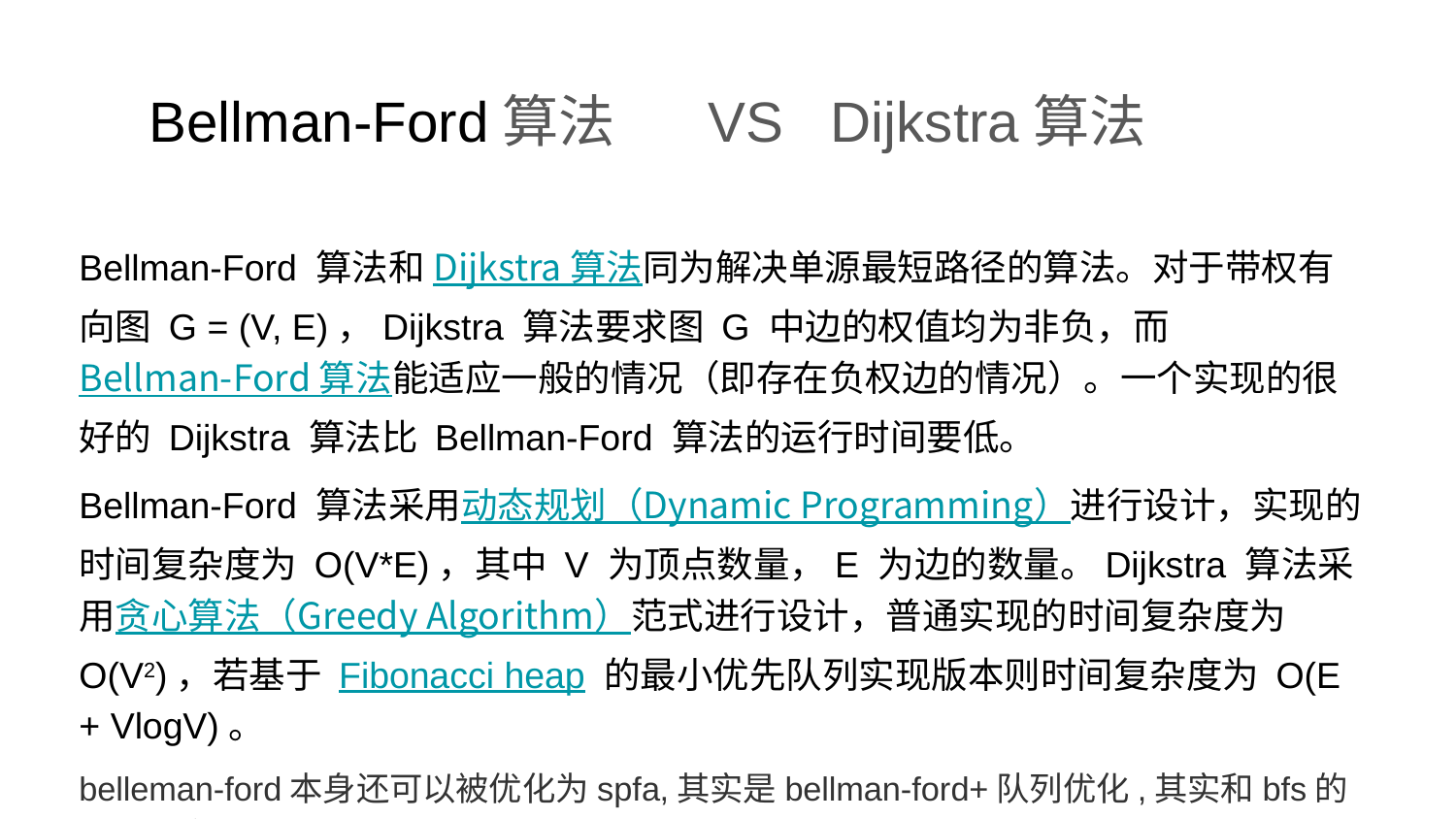

# Bellman-Ford算法     VS   Dijkstra算法
Bellman-Ford 算法和 Dijkstra 算法同为解决单源最短路径的算法。对于带权有向图 G = (V, E)，Dijkstra 算法要求图 G 中边的权值均为非负，而 Bellman-Ford 算法能适应一般的情况（即存在负权边的情况）。一个实现的很好的 Dijkstra 算法比 Bellman-Ford 算法的运行时间要低。
Bellman-Ford 算法采用动态规划（Dynamic Programming）进行设计，实现的时间复杂度为 O(V*E)，其中 V 为顶点数量，E 为边的数量。Dijkstra 算法采用贪心算法（Greedy Algorithm）范式进行设计，普通实现的时间复杂度为 O(V2)，若基于 Fibonacci heap 的最小优先队列实现版本则时间复杂度为 O(E + VlogV)。
belleman-ford本身还可以被优化为spfa,其实是bellman-ford+队列优化,其实和bfs的关系更密一点